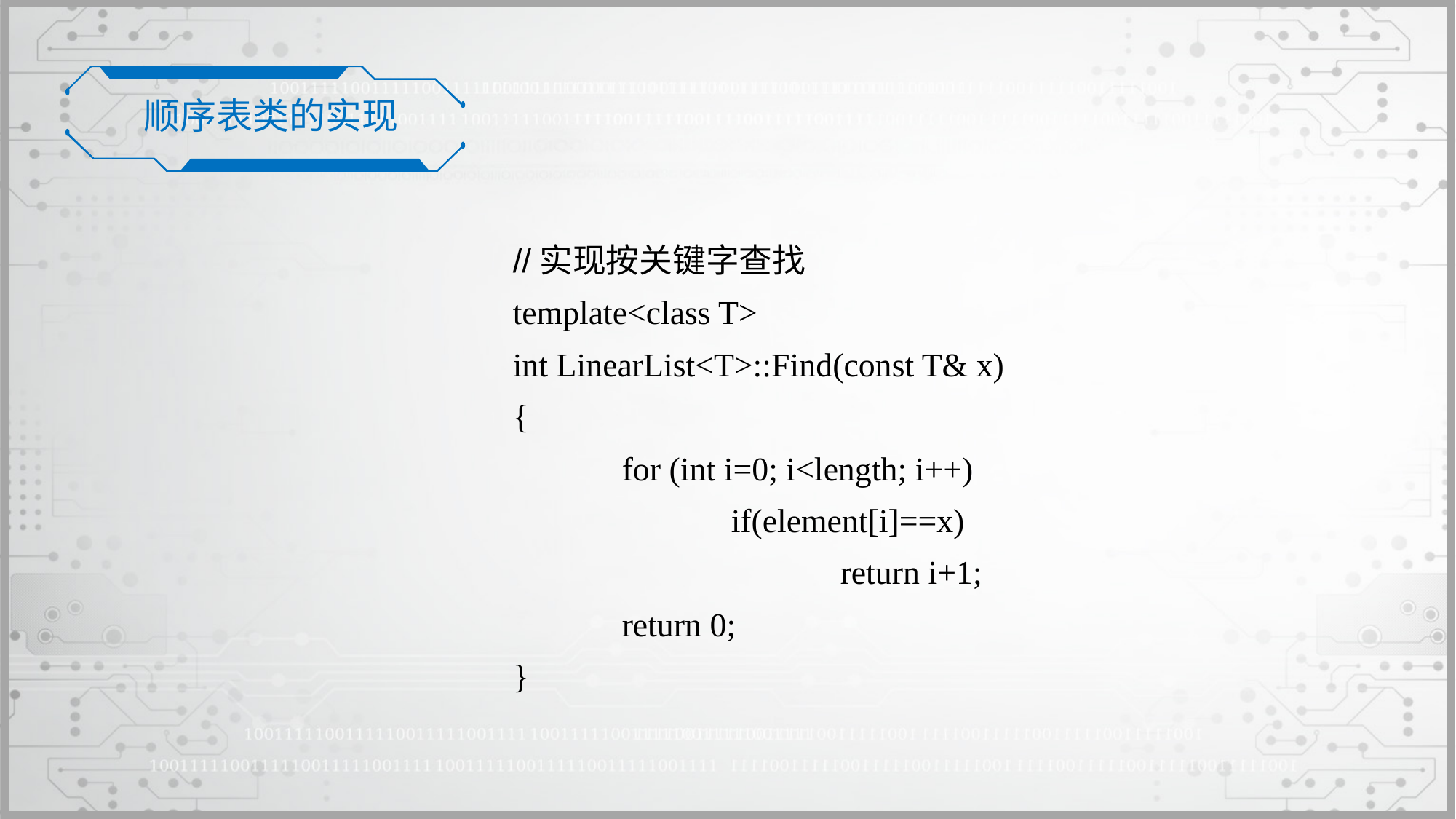

顺序表类的实现
//实现按关键字查找
template<class T>
int LinearList<T>::Find(const T& x)
{
	for (int i=0; i<length; i++)
		if(element[i]==x)
			return i+1;
	return 0;
}